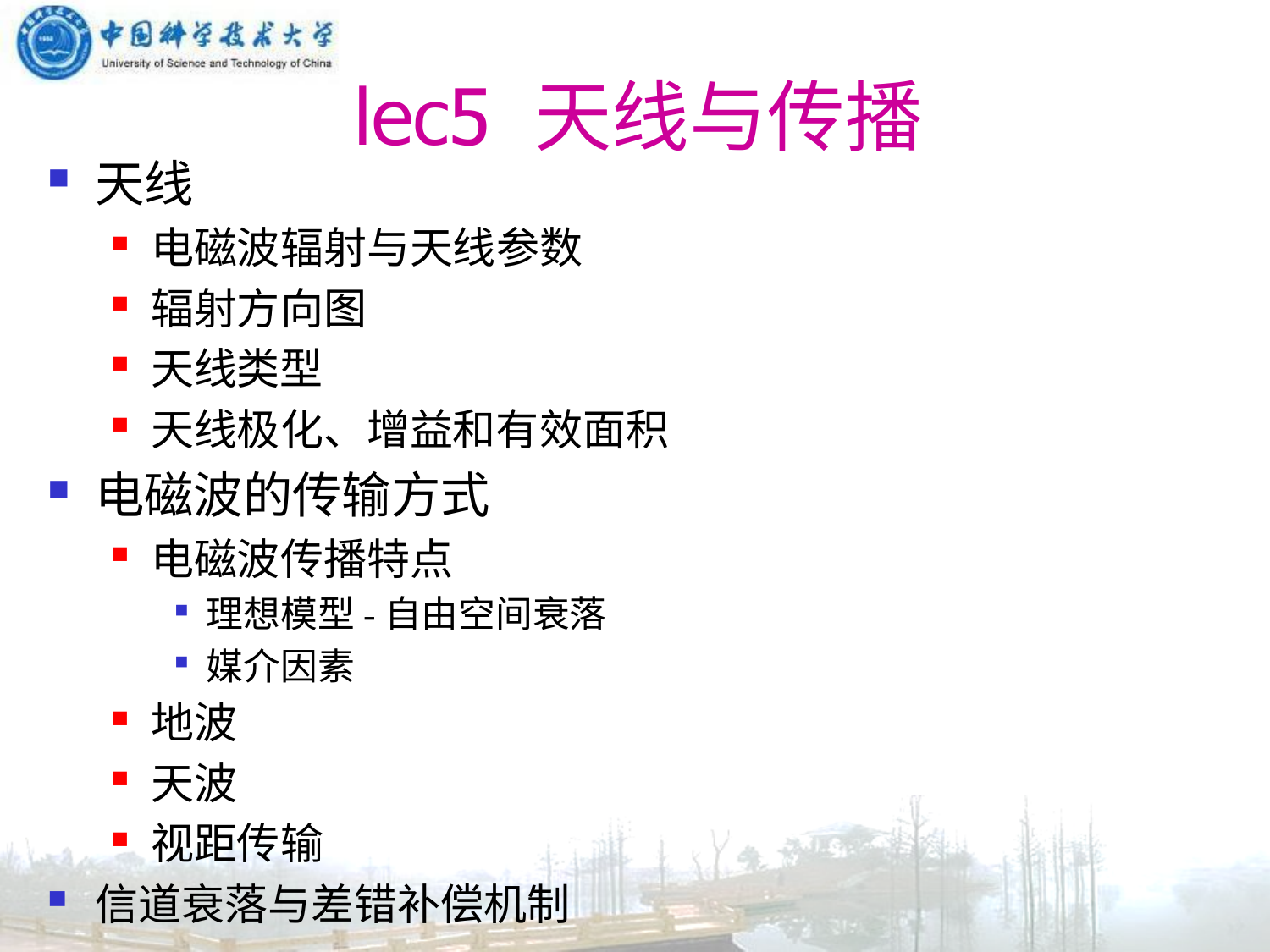

# lec5 天线与传播
天线
电磁波辐射与天线参数
辐射方向图
天线类型
天线极化、增益和有效面积
电磁波的传输方式
电磁波传播特点
理想模型-自由空间衰落
媒介因素
地波
天波
视距传输
信道衰落与差错补偿机制
18